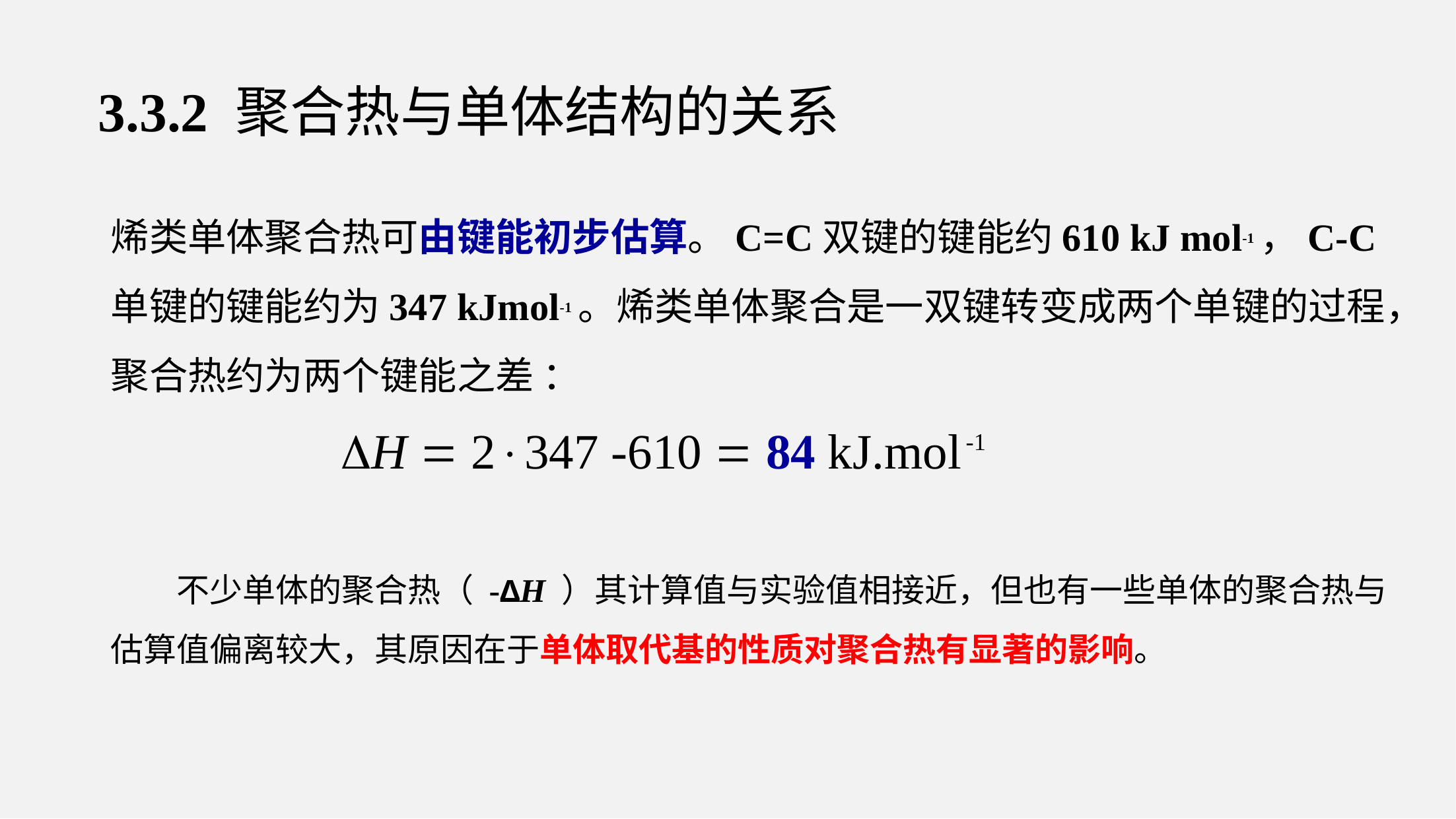

3.3.2 聚合热与单体结构的关系
烯类单体聚合热可由键能初步估算。C=C双键的键能约610 kJ mol-1，C-C单键的键能约为347 kJmol-1。烯类单体聚合是一双键转变成两个单键的过程，聚合热约为两个键能之差 ：
-1
ΔH = 2⋅347 -610 = 84 kJ.mol
	不少单体的聚合热（ -∆H ）其计算值与实验值相接近，但也有一些单体的聚合热与估算值偏离较大，其原因在于单体取代基的性质对聚合热有显著的影响。